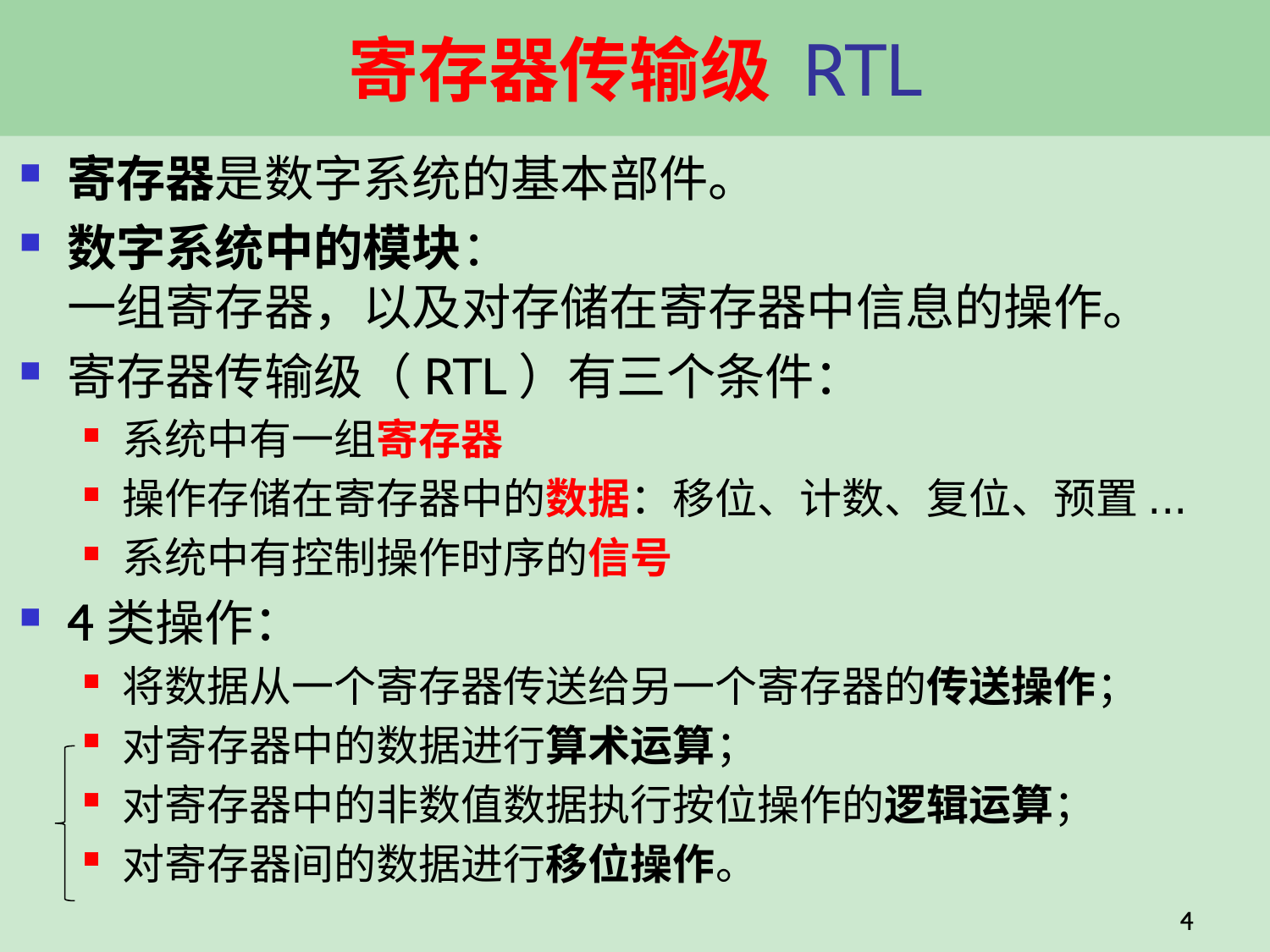

# 寄存器传输级 RTL
寄存器是数字系统的基本部件。
数字系统中的模块：
一组寄存器，以及对存储在寄存器中信息的操作。
寄存器传输级（RTL）有三个条件：
系统中有一组寄存器
操作存储在寄存器中的数据：移位、计数、复位、预置...
系统中有控制操作时序的信号
4类操作：
将数据从一个寄存器传送给另一个寄存器的传送操作；
对寄存器中的数据进行算术运算；
对寄存器中的非数值数据执行按位操作的逻辑运算；
对寄存器间的数据进行移位操作。

4